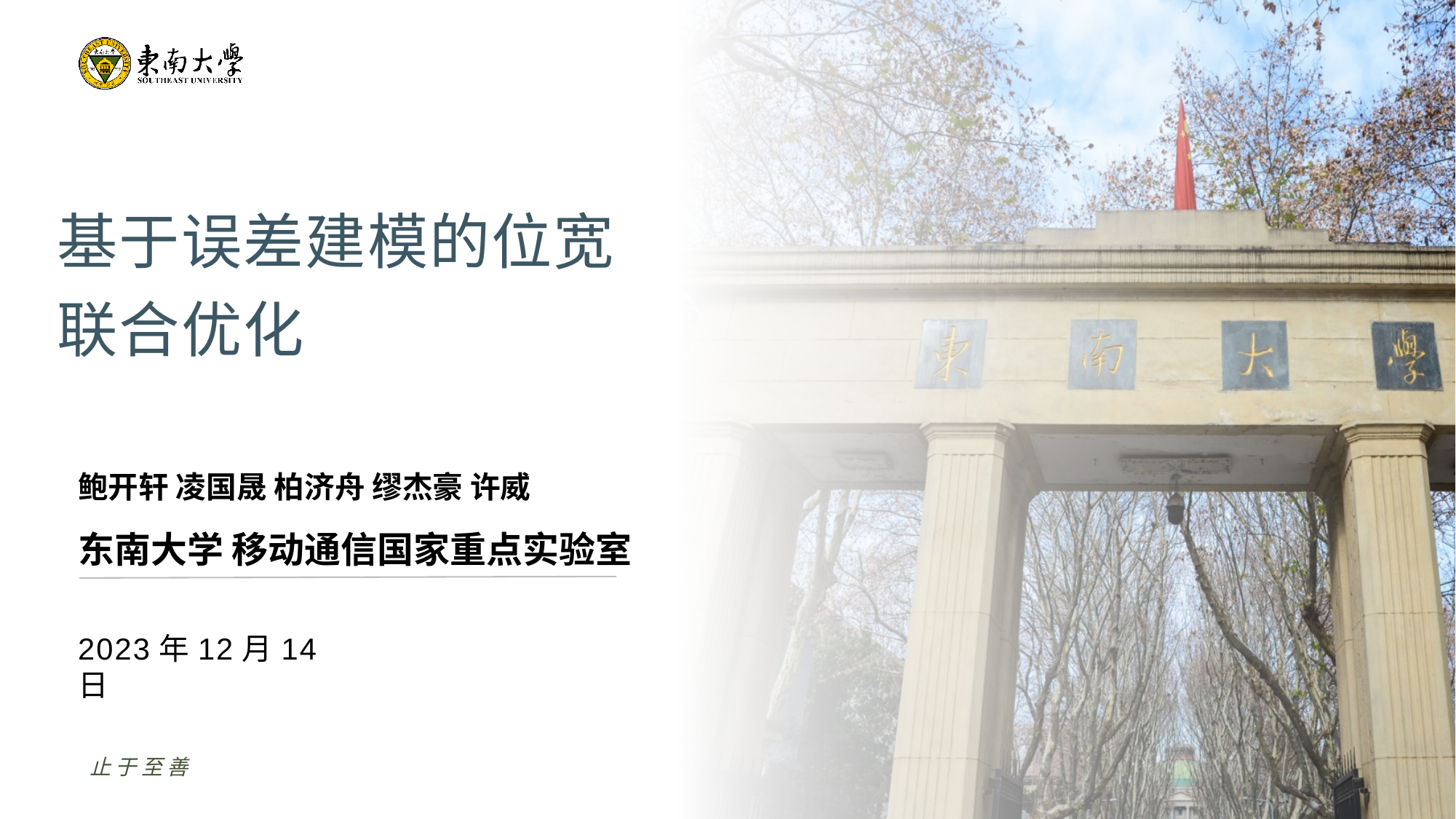

基于误差建模的位宽
联合优化
鲍开轩 凌国晟 柏济舟 缪杰豪 许威
东南大学 移动通信国家重点实验室
2023年12月14日
止于至善